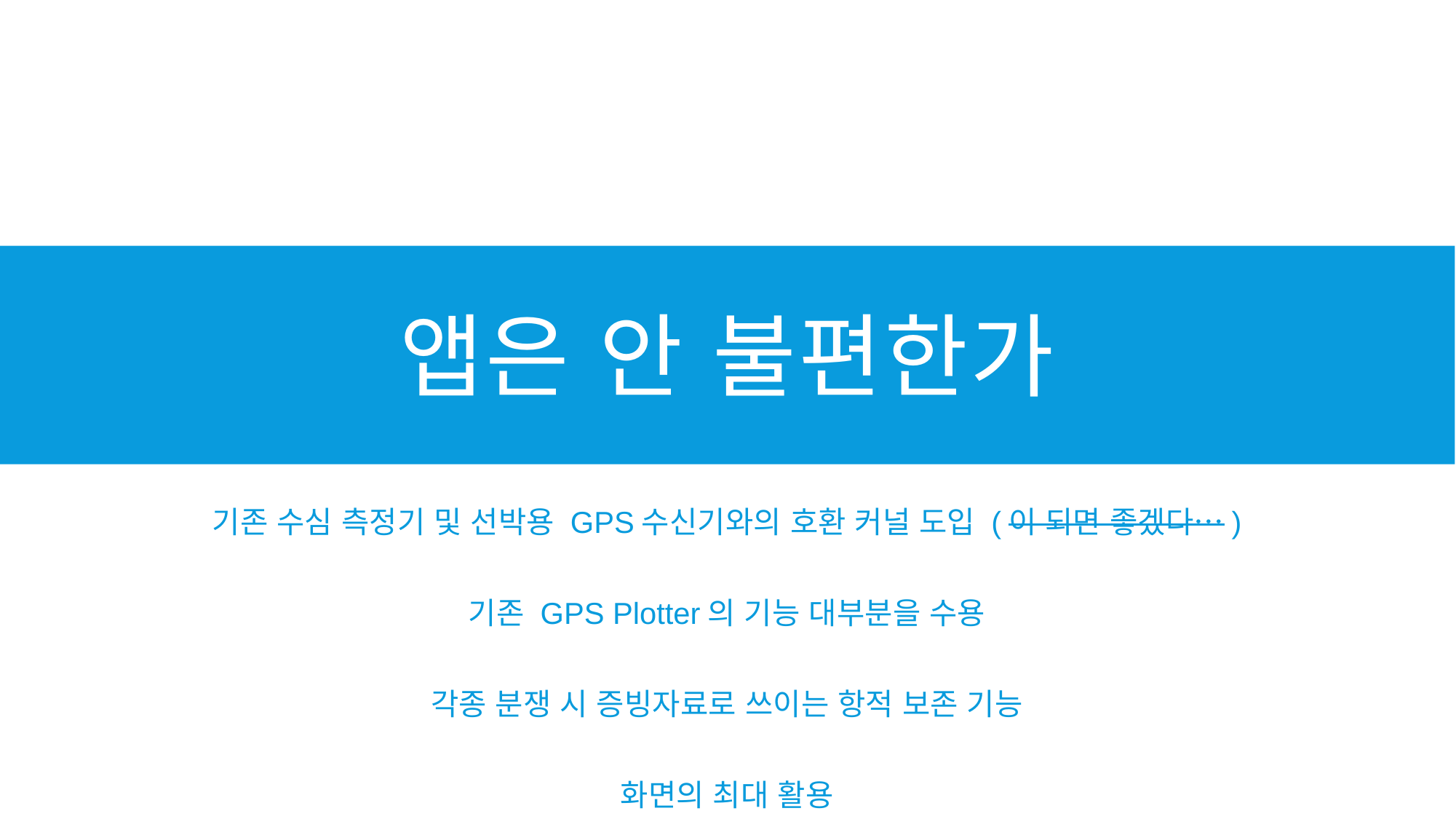

# 앱은 안 불편한가
기존 수심 측정기 및 선박용 GPS수신기와의 호환 커널 도입 (이 되면 좋겠다…)
기존 GPS Plotter의 기능 대부분을 수용
각종 분쟁 시 증빙자료로 쓰이는 항적 보존 기능
화면의 최대 활용